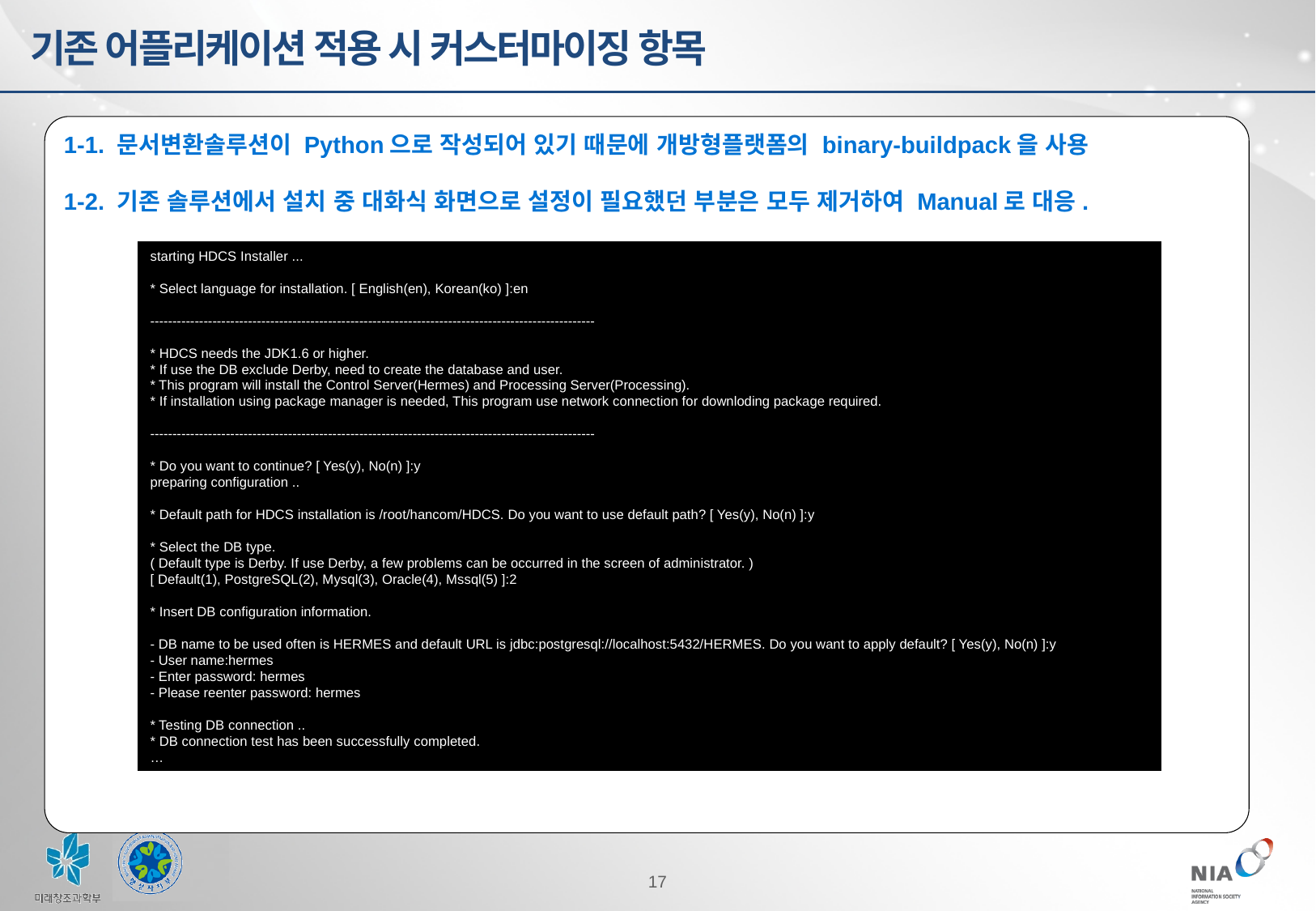

기존 어플리케이션 적용 시 커스터마이징 항목
1-1. 문서변환솔루션이 Python으로 작성되어 있기 때문에 개방형플랫폼의 binary-buildpack을 사용

1-2. 기존 솔루션에서 설치 중 대화식 화면으로 설정이 필요했던 부분은 모두 제거하여 Manual로 대응.

starting HDCS Installer ...

* Select language for installation. [ English(en), Korean(ko) ]:en

----------------------------------------------------------------------------------------------------

* HDCS needs the JDK1.6 or higher.
* If use the DB exclude Derby, need to create the database and user.
* This program will install the Control Server(Hermes) and Processing Server(Processing).
* If installation using package manager is needed, This program use network connection for downloding package required.

----------------------------------------------------------------------------------------------------

* Do you want to continue? [ Yes(y), No(n) ]:y
preparing configuration ..

* Default path for HDCS installation is /root/hancom/HDCS. Do you want to use default path? [ Yes(y), No(n) ]:y

* Select the DB type.
( Default type is Derby. If use Derby, a few problems can be occurred in the screen of administrator. )
[ Default(1), PostgreSQL(2), Mysql(3), Oracle(4), Mssql(5) ]:2

* Insert DB configuration information.

- DB name to be used often is HERMES and default URL is jdbc:postgresql://localhost:5432/HERMES. Do you want to apply default? [ Yes(y), No(n) ]:y
- User name:hermes
- Enter password: hermes
- Please reenter password: hermes

* Testing DB connection ..
* DB connection test has been successfully completed.
…